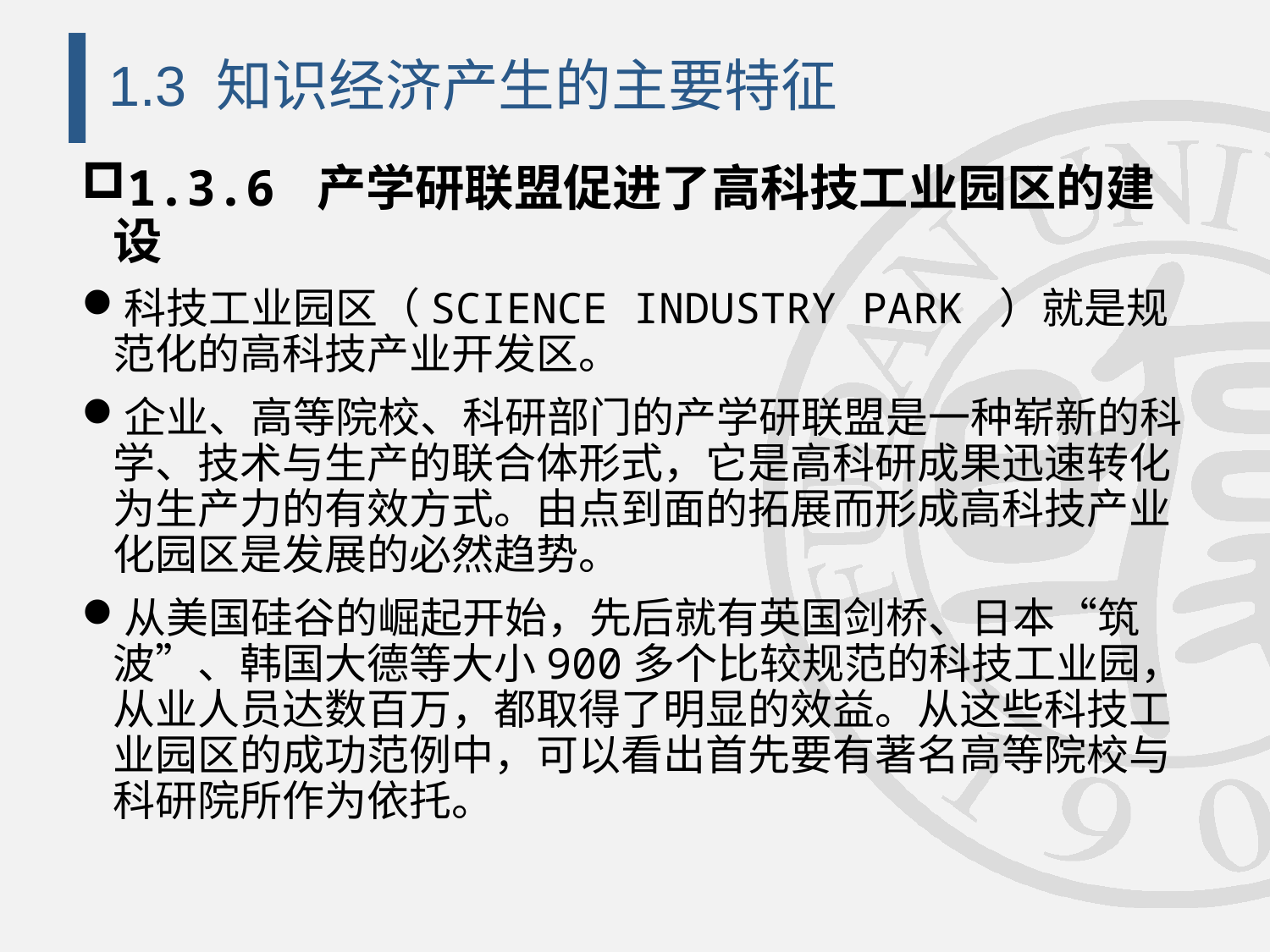

# 1.3 知识经济产生的主要特征
1.3.6 产学研联盟促进了高科技工业园区的建设
科技工业园区（SCIENCE INDUSTRY PARK ）就是规范化的高科技产业开发区。
企业、高等院校、科研部门的产学研联盟是一种崭新的科学、技术与生产的联合体形式，它是高科研成果迅速转化为生产力的有效方式。由点到面的拓展而形成高科技产业化园区是发展的必然趋势。
从美国硅谷的崛起开始，先后就有英国剑桥、日本“筑波”、韩国大德等大小900多个比较规范的科技工业园，从业人员达数百万，都取得了明显的效益。从这些科技工业园区的成功范例中，可以看出首先要有著名高等院校与科研院所作为依托。